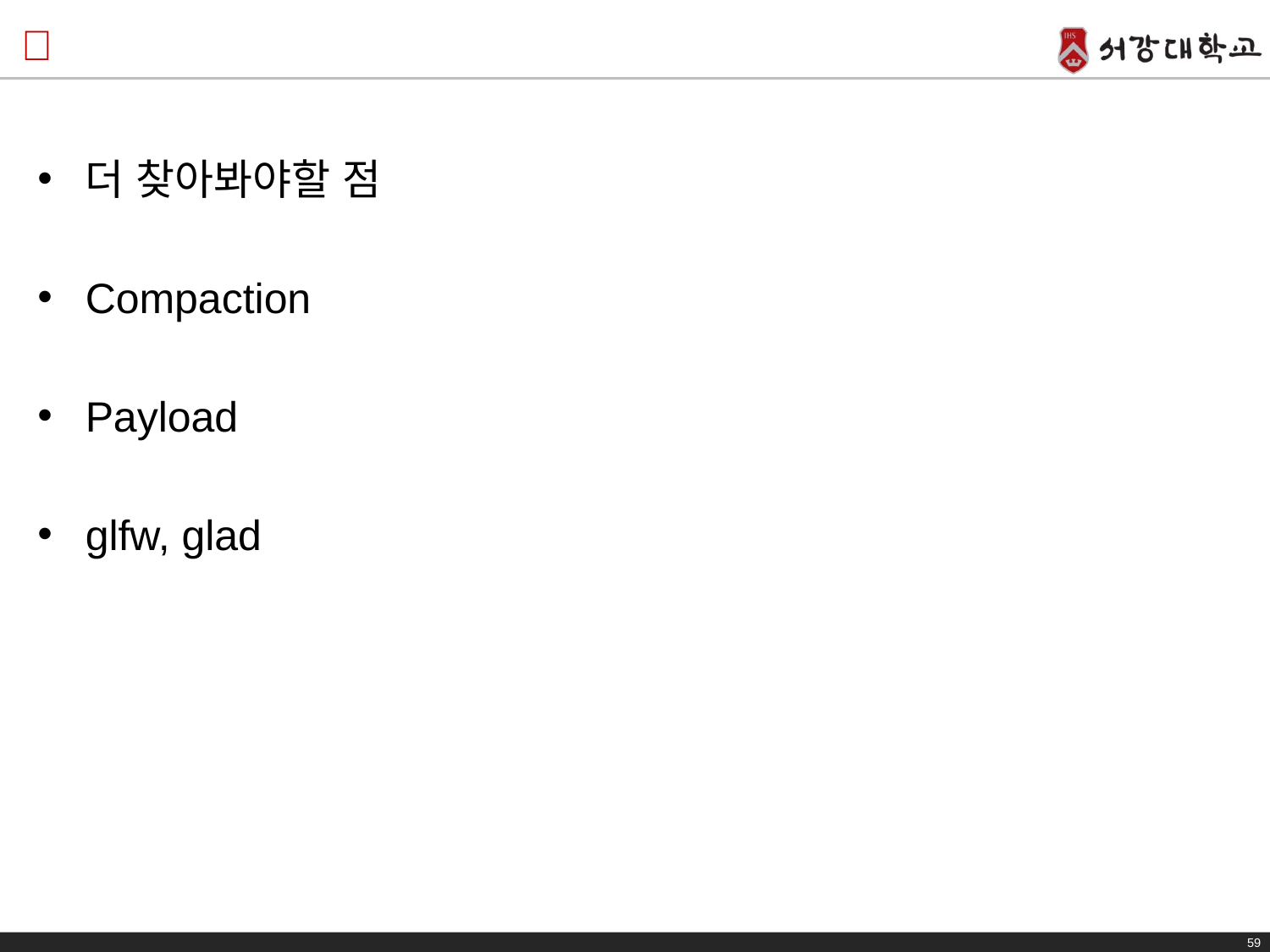

#
더 찾아봐야할 점

Compaction

Payload

glfw, glad

59